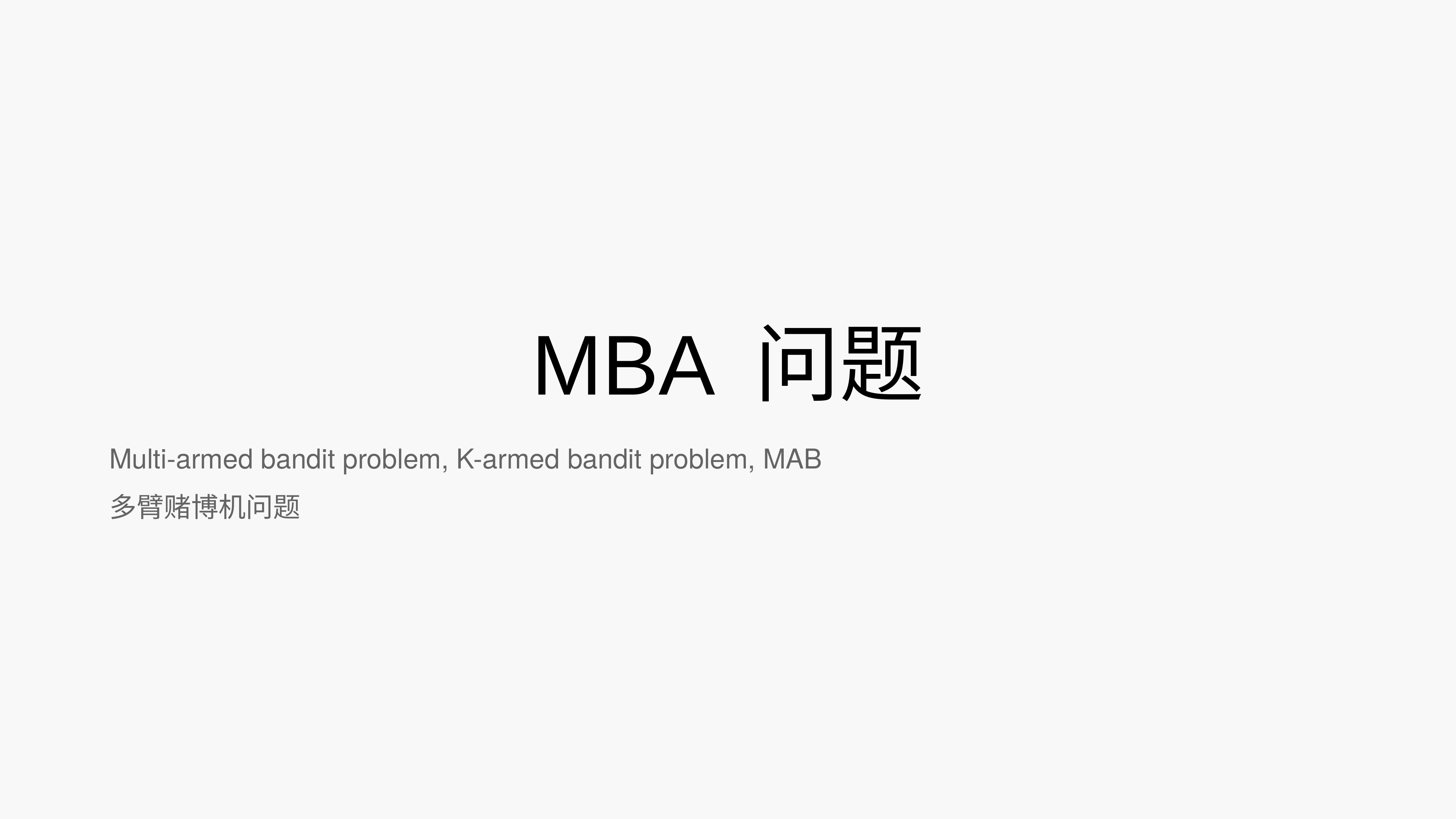

# MBA 问题
Multi-armed bandit problem, K-armed bandit problem, MAB
多臂赌博机问题